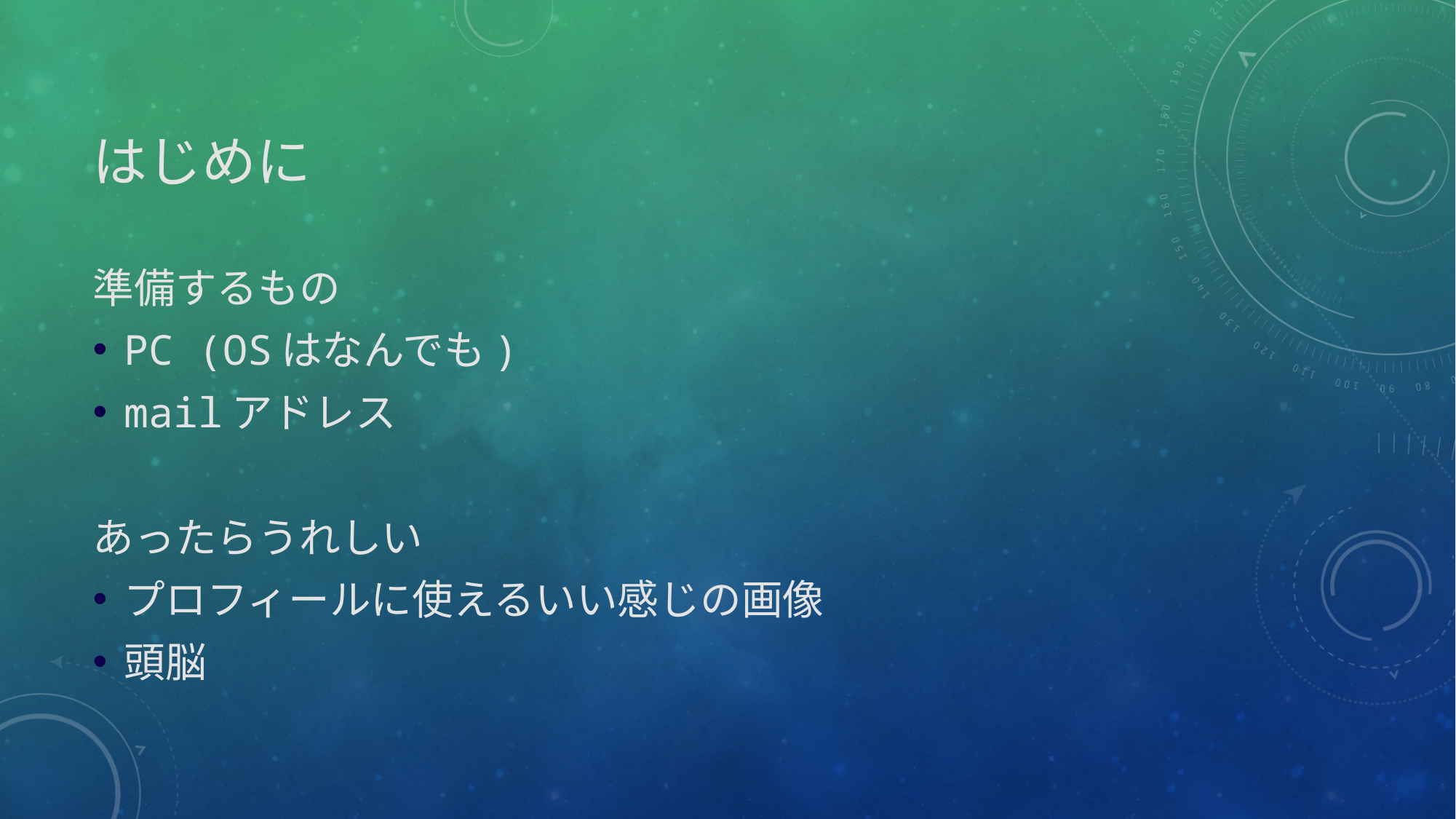

# はじめに
準備するもの
PC (OSはなんでも)
mailアドレス

あったらうれしい
プロフィールに使えるいい感じの画像
頭脳